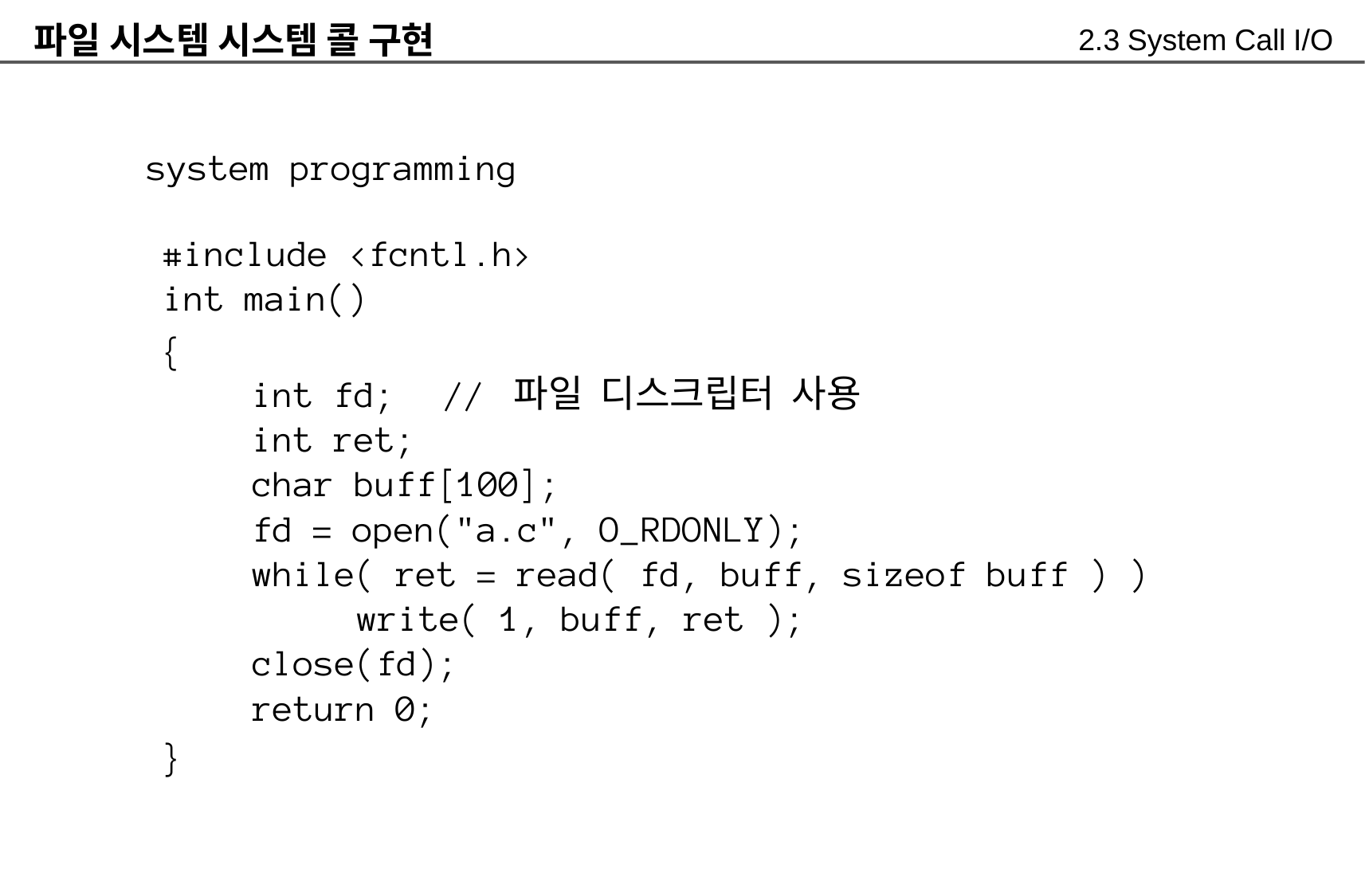

파일 시스템 시스템 콜 구현

	system  programming

		#include  <fcntl.h>
		int  main()
2.3 System Call I/O

{

}
int  fd;     //  파일  디스크립터  사용
int  ret;
char  buff[100];
fd  =  open("a.c",  O_RDONLY);
while(  ret  =  read(  fd,  buff,  sizeof  buff  )  )
	write(  1,  buff,  ret  );
close(fd);
return  0;